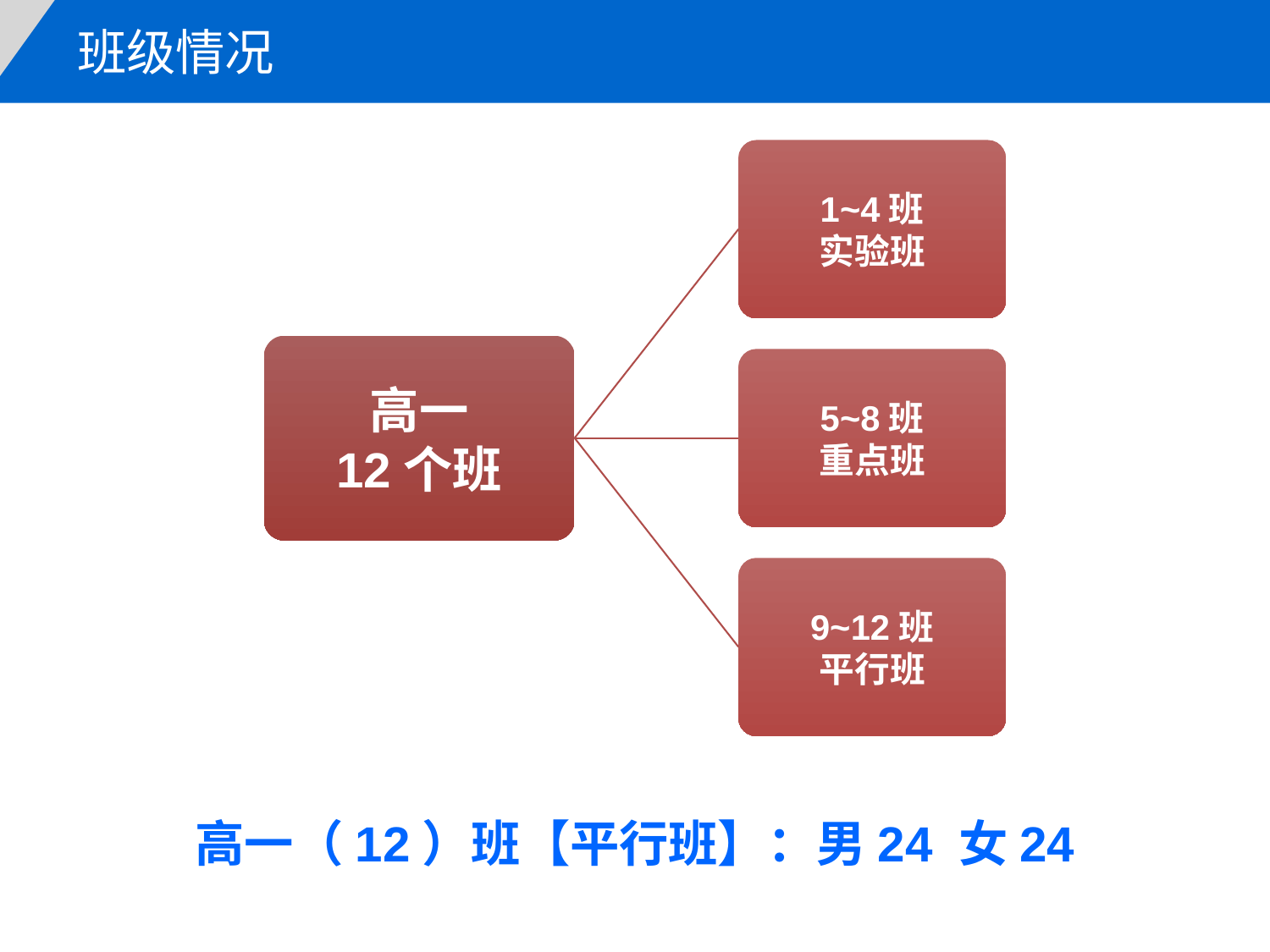

班级情况
高一
12个班

1~4班
实验班

5~8班
重点班

9~12班
平行班
高一（12）班【平行班】：男24 女24